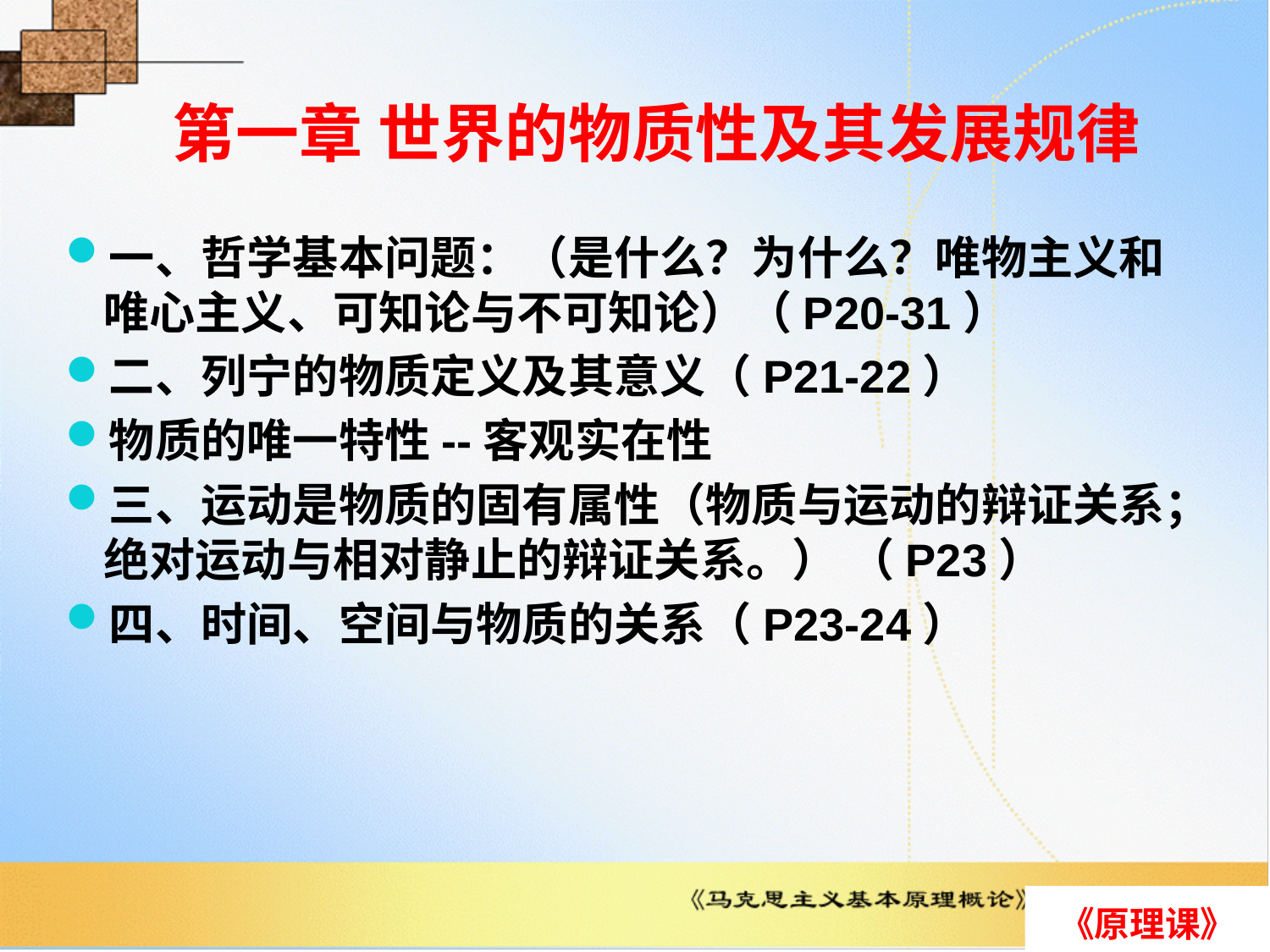

# 第一章 世界的物质性及其发展规律
一、哲学基本问题：（是什么？为什么？唯物主义和唯心主义、可知论与不可知论）（P20-31）
二、列宁的物质定义及其意义（P21-22）
物质的唯一特性--客观实在性
三、运动是物质的固有属性（物质与运动的辩证关系；绝对运动与相对静止的辩证关系。） （P23）
四、时间、空间与物质的关系（P23-24）
《原理课》